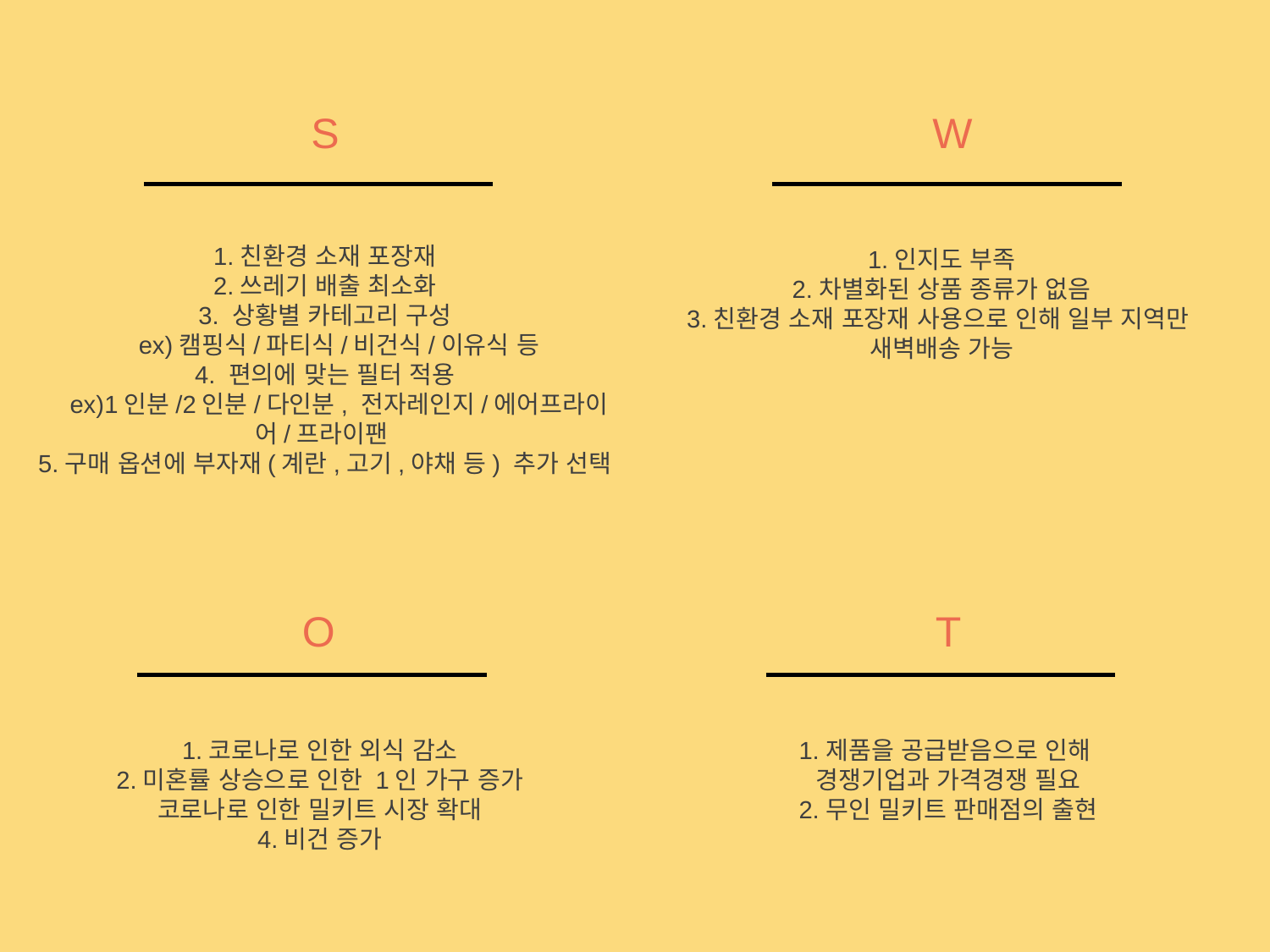

W
S
1.친환경 소재 포장재
2.쓰레기 배출 최소화
3. 상황별 카테고리 구성
    ex)캠핑식/파티식/비건식/이유식 등
4. 편의에 맞는 필터 적용
    ex)1인분/2인분/다인분, 전자레인지/에어프라이어/프라이팬
5.구매 옵션에 부자재(계란,고기,야채 등) 추가 선택
1.인지도 부족
2.차별화된 상품 종류가 없음
3.친환경 소재 포장재 사용으로 인해 일부 지역만
새벽배송 가능
T
O

1.코로나로 인한 외식 감소
2.미혼률 상승으로 인한 1인 가구 증가
코로나로 인한 밀키트 시장 확대
4.비건 증가
1.제품을 공급받음으로 인해
경쟁기업과 가격경쟁 필요
2.무인 밀키트 판매점의 출현